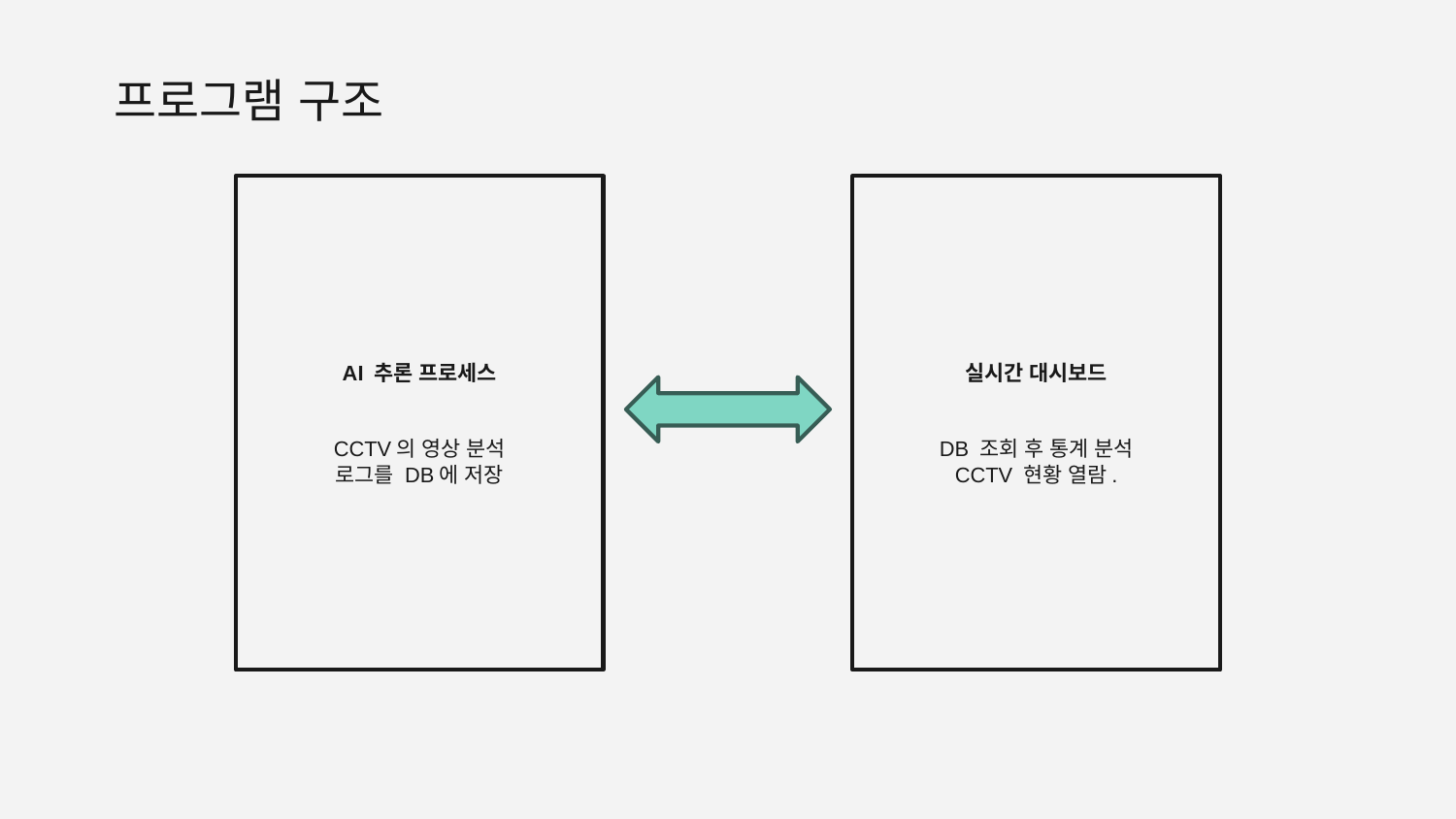

# 프로그램 구조
AI 추론 프로세스

CCTV의 영상 분석
로그를 DB에 저장
실시간 대시보드

DB 조회 후 통계 분석
CCTV 현황 열람.